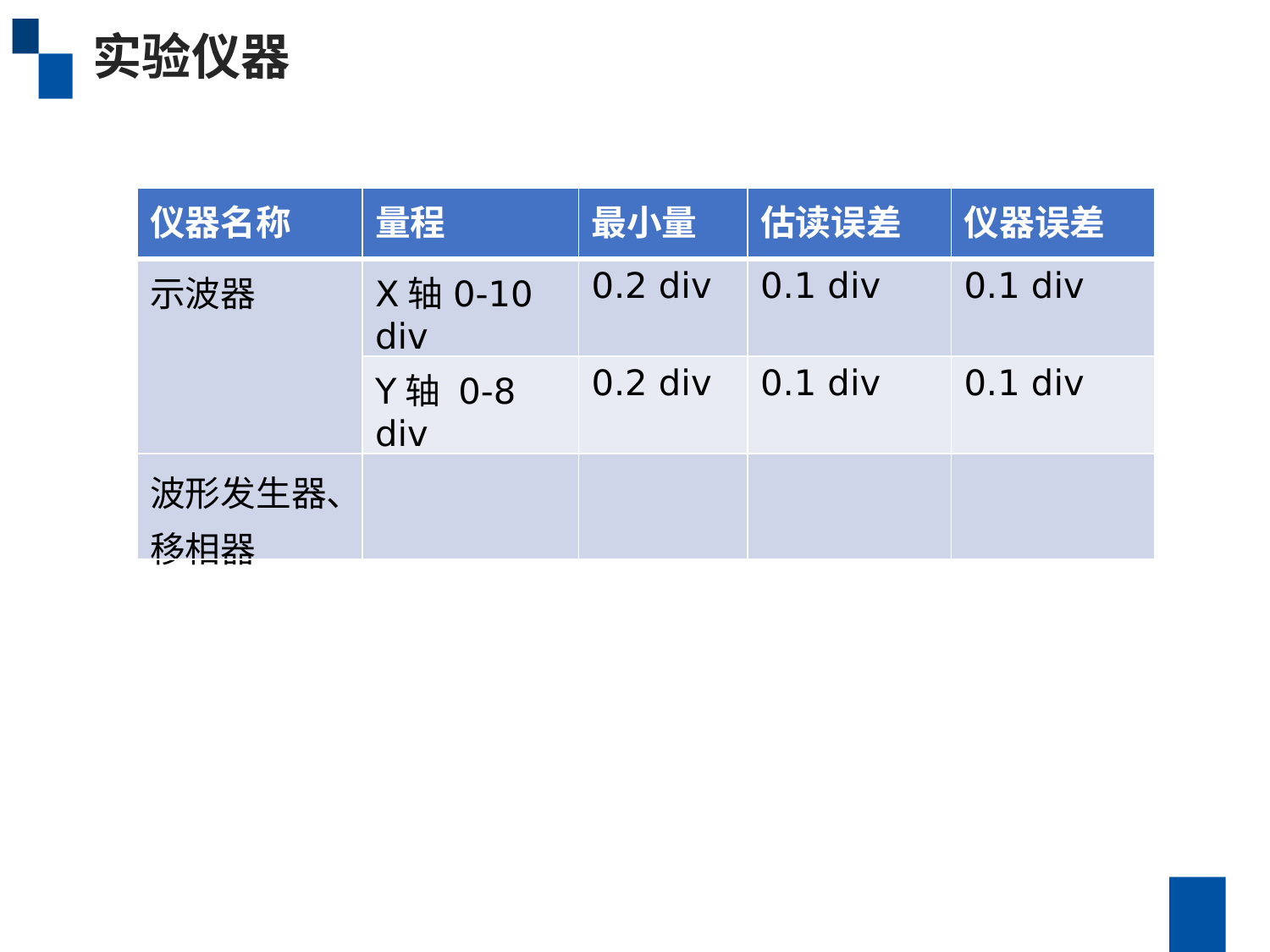

实验仪器
| 仪器名称 | 量程 | 最小量 | 估读误差 | 仪器误差 |
| --- | --- | --- | --- | --- |
| 示波器 | X轴0-10 div | 0.2 div | 0.1 div | 0.1 div |
|  | Y轴 0-8 div | 0.2 div | 0.1 div | 0.1 div |
| 波形发生器、移相器 |  |  |  |  |